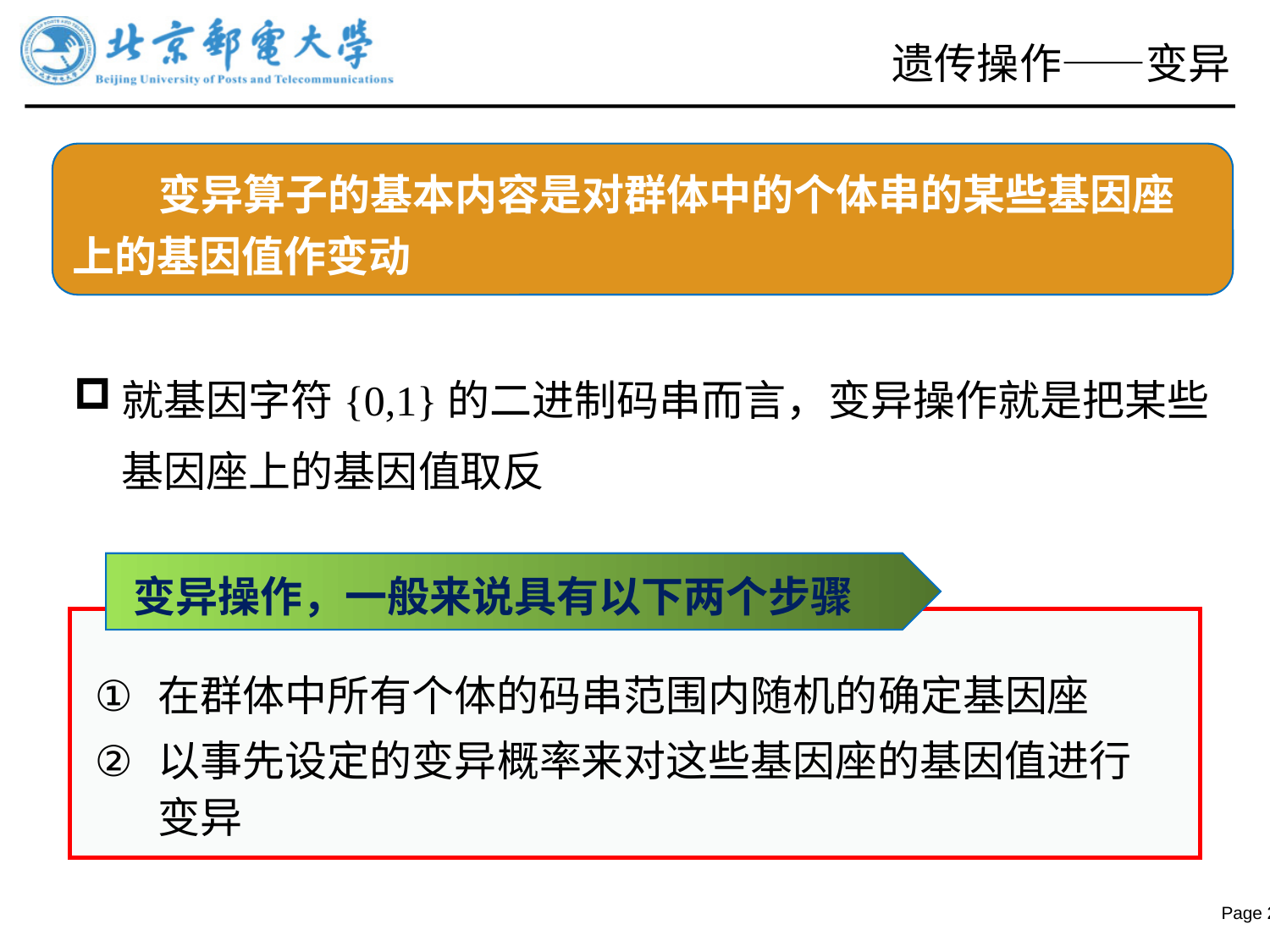

# 遗传操作——变异
        变异算子的基本内容是对群体中的个体串的某些基因座上的基因值作变动
就基因字符{0,1}的二进制码串而言，变异操作就是把某些基因座上的基因值取反

变异操作，一般来说具有以下两个步骤

在群体中所有个体的码串范围内随机的确定基因座
以事先设定的变异概率来对这些基因座的基因值进行变异